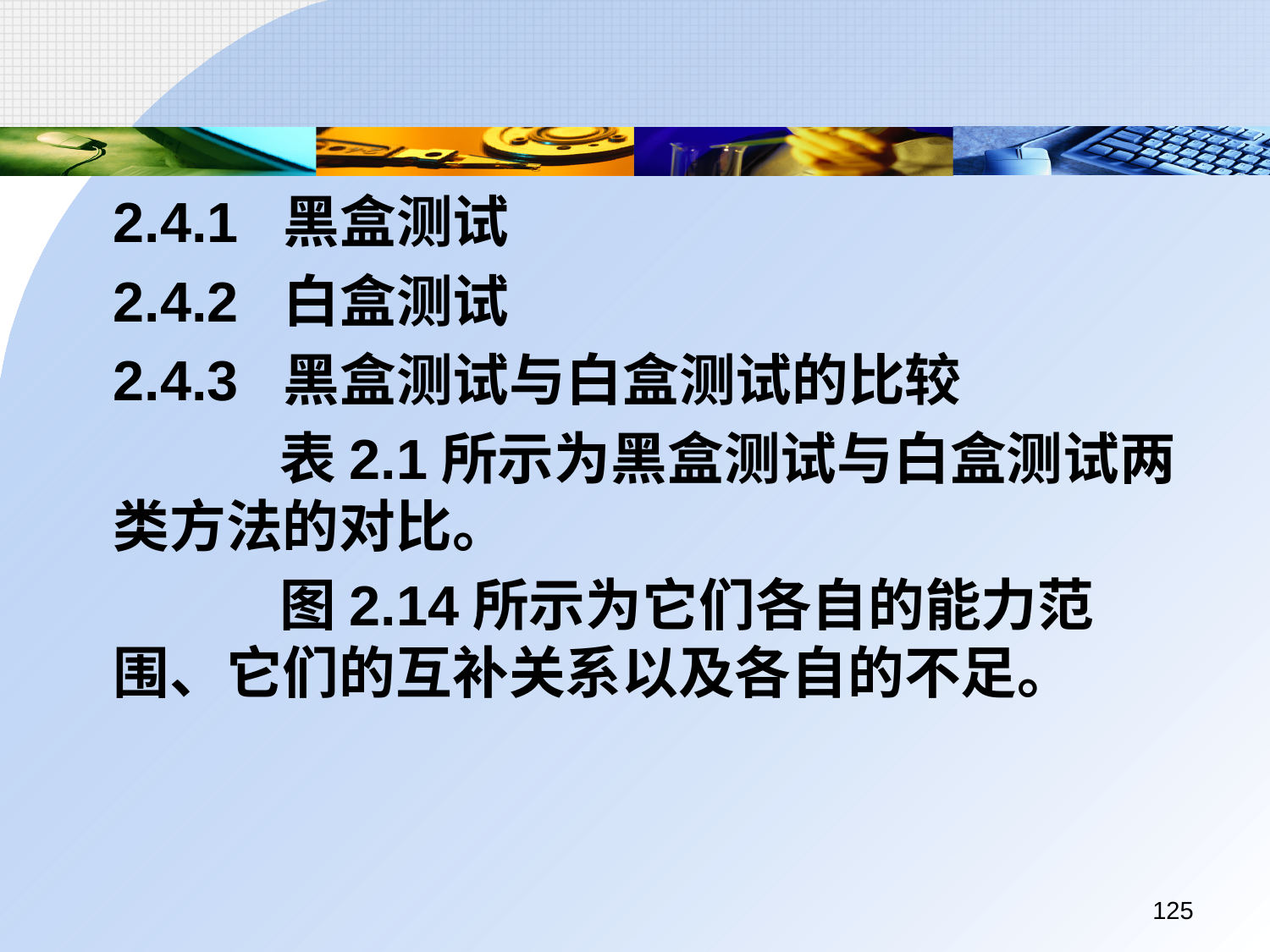

2.4.1  黑盒测试
	2.4.2  白盒测试
	2.4.3  黑盒测试与白盒测试的比较
		  表2.1所示为黑盒测试与白盒测试两类方法的对比。
		  图2.14所示为它们各自的能力范围、它们的互补关系以及各自的不足。

125